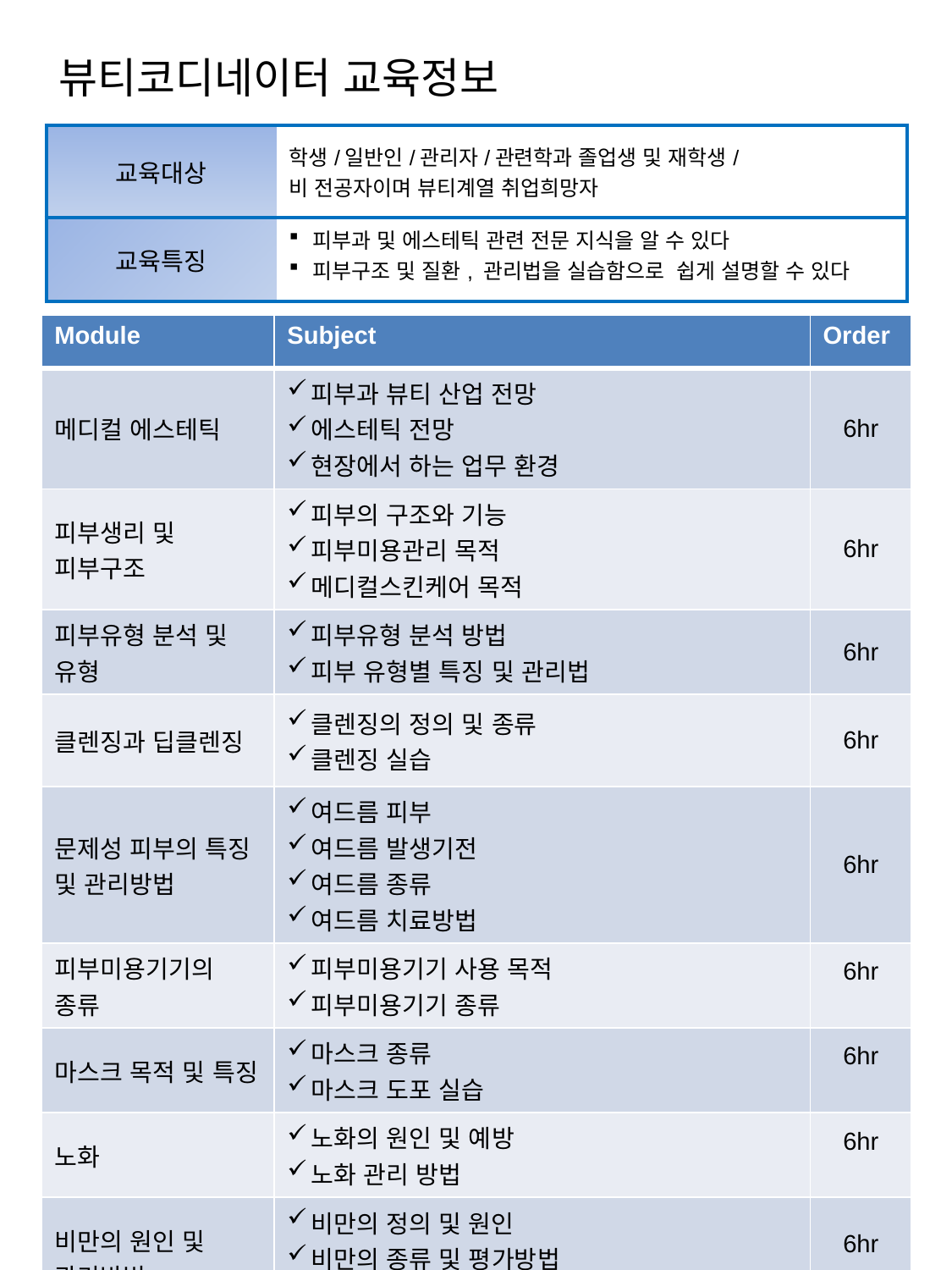

뷰티코디네이터 교육정보
| 교육대상 | 학생/일반인/관리자/관련학과 졸업생 및 재학생/ 비 전공자이며 뷰티계열 취업희망자 |
| --- | --- |
| 교육특징 | 피부과 및 에스테틱 관련 전문 지식을 알 수 있다 피부구조 및 질환, 관리법을 실습함으로 쉽게 설명할 수 있다 |
| Module | Subject | Order |
| --- | --- | --- |
| 메디컬 에스테틱 | 피부과 뷰티 산업 전망 에스테틱 전망 현장에서 하는 업무 환경 | 6hr |
| 피부생리 및 피부구조 | 피부의 구조와 기능 피부미용관리 목적 메디컬스킨케어 목적 | 6hr |
| 피부유형 분석 및 유형 | 피부유형 분석 방법 피부 유형별 특징 및 관리법 | 6hr |
| 클렌징과 딥클렌징 | 클렌징의 정의 및 종류 클렌징 실습 | 6hr |
| 문제성 피부의 특징 및 관리방법 | 여드름 피부 여드름 발생기전 여드름 종류 여드름 치료방법 | 6hr |
| 피부미용기기의 종류 | 피부미용기기 사용 목적 피부미용기기 종류 | 6hr |
| 마스크 목적 및 특징 | 마스크 종류 마스크 도포 실습 | 6hr |
| 노화 | 노화의 원인 및 예방 노화 관리 방법 | 6hr |
| 비만의 원인 및 관리방법 | 비만의 정의 및 원인 비만의 종류 및 평가방법 비만관리 | 6hr |
| 피부질환 이해 | 아토피, 켈로이드 한관종, 점, 물사마귀 등 | 6hr |